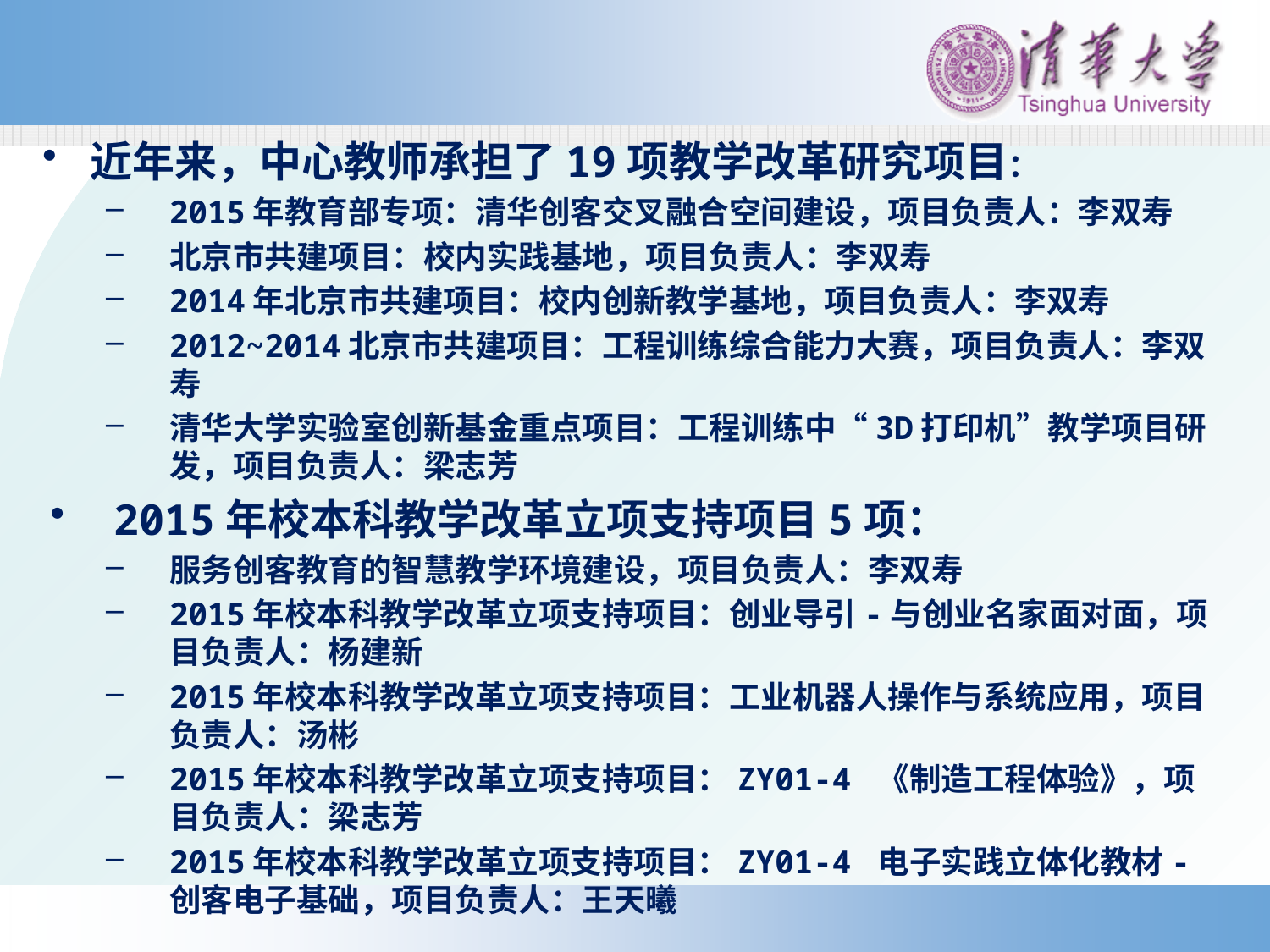

近年来，中心教师承担了19项教学改革研究项目：
2015年教育部专项：清华创客交叉融合空间建设，项目负责人：李双寿
北京市共建项目：校内实践基地，项目负责人：李双寿
2014年北京市共建项目：校内创新教学基地，项目负责人：李双寿
2012~2014北京市共建项目：工程训练综合能力大赛，项目负责人：李双寿
清华大学实验室创新基金重点项目：工程训练中“3D打印机”教学项目研发，项目负责人：梁志芳
2015年校本科教学改革立项支持项目5项：
服务创客教育的智慧教学环境建设，项目负责人：李双寿
2015年校本科教学改革立项支持项目：创业导引-与创业名家面对面，项目负责人：杨建新
2015年校本科教学改革立项支持项目：工业机器人操作与系统应用，项目负责人：汤彬
2015年校本科教学改革立项支持项目：ZY01-4 《制造工程体验》，项目负责人：梁志芳
2015年校本科教学改革立项支持项目：ZY01-4 电子实践立体化教材-创客电子基础，项目负责人：王天曦